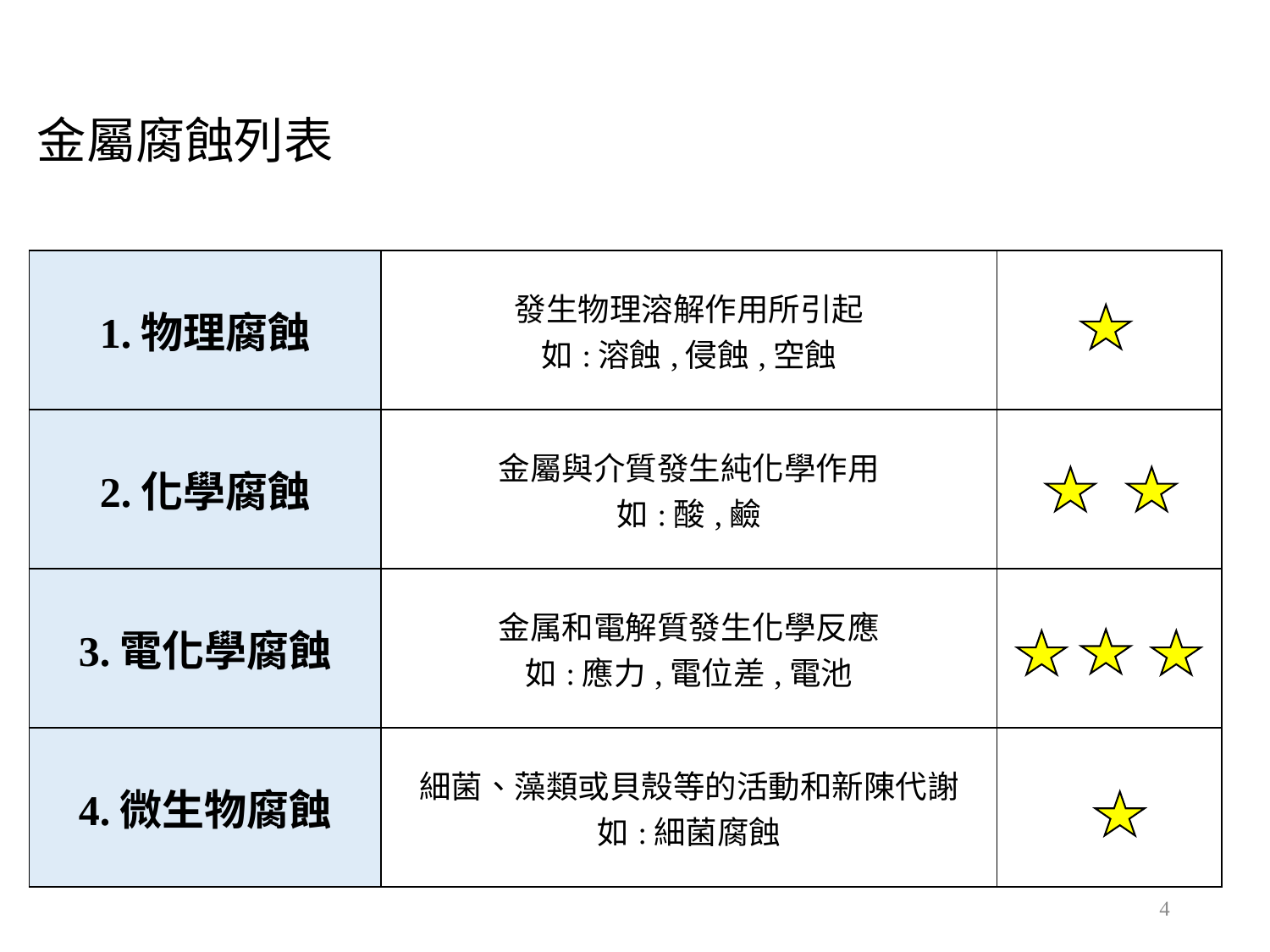

# 金屬腐蝕列表
| 1.物理腐蝕 | 發生物理溶解作用所引起 如:溶蝕,侵蝕,空蝕 |  |
| --- | --- | --- |
| 2.化學腐蝕 | 金屬與介質發生純化學作用 如:酸,鹼 |  |
| 3.電化學腐蝕 | 金属和電解質發生化學反應 如:應力,電位差,電池 |  |
| 4.微生物腐蝕 | 細菌、藻類或貝殼等的活動和新陳代謝 如:細菌腐蝕 |  |

4